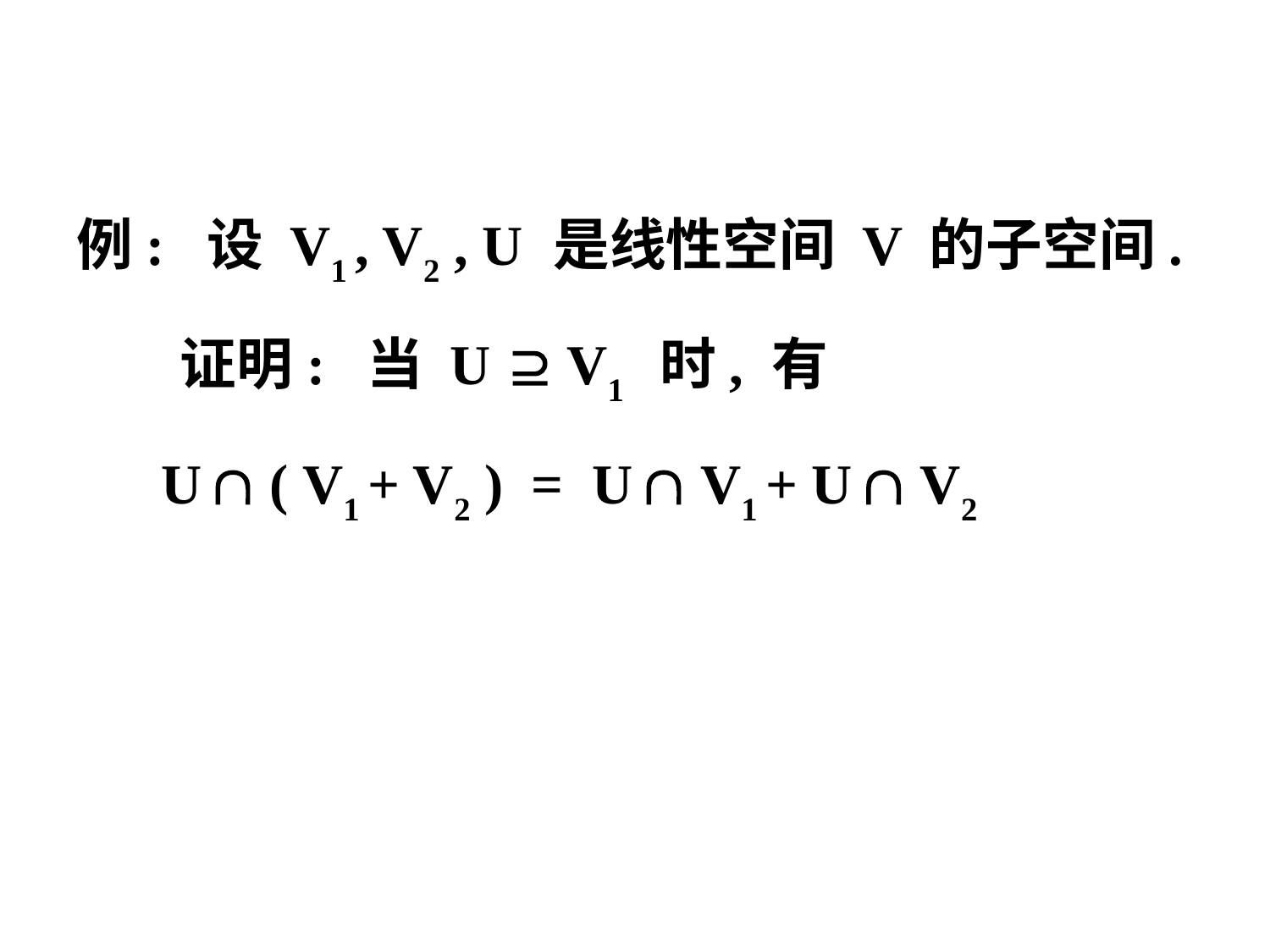

例:  设 V1 , V2 , U  是线性空间 V 的子空间.
       证明:  当 U  ⊇ V1  时, 有
      U ∩ ( V1 + V2 )  =  U ∩ V1 + U ∩ V2